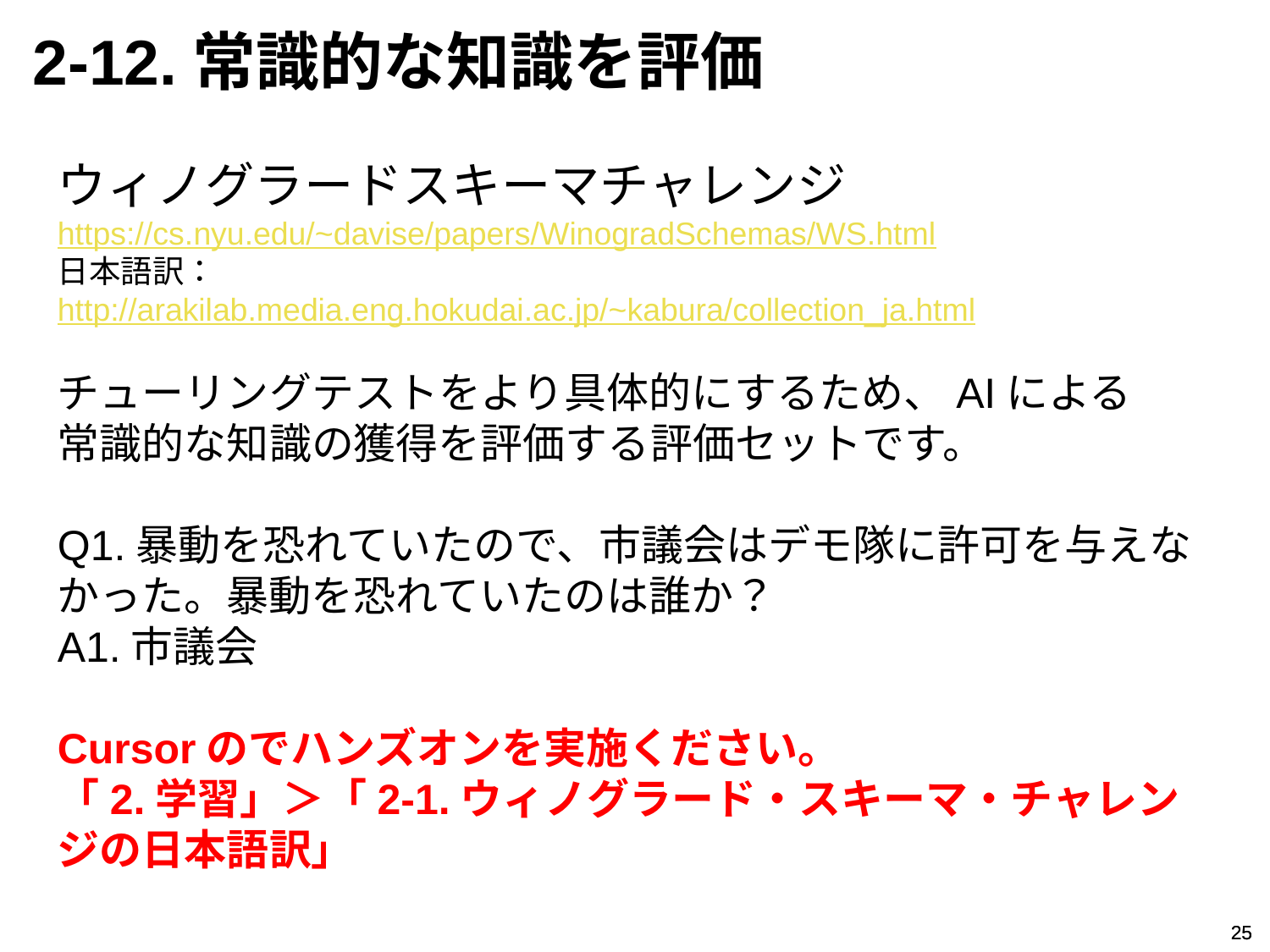

2-12.常識的な知識を評価
ウィノグラードスキーマチャレンジ
https://cs.nyu.edu/~davise/papers/WinogradSchemas/WS.html
日本語訳：
http://arakilab.media.eng.hokudai.ac.jp/~kabura/collection_ja.html
チューリングテストをより具体的にするため、AIによる
常識的な知識の獲得を評価する評価セットです。
Q1.暴動を恐れていたので、市議会はデモ隊に許可を与えなかった。暴動を恐れていたのは誰か？
A1.市議会

Cursorのでハンズオンを実施ください。
「2.学習」＞「2-1.ウィノグラード・スキーマ・チャレンジの日本語訳」